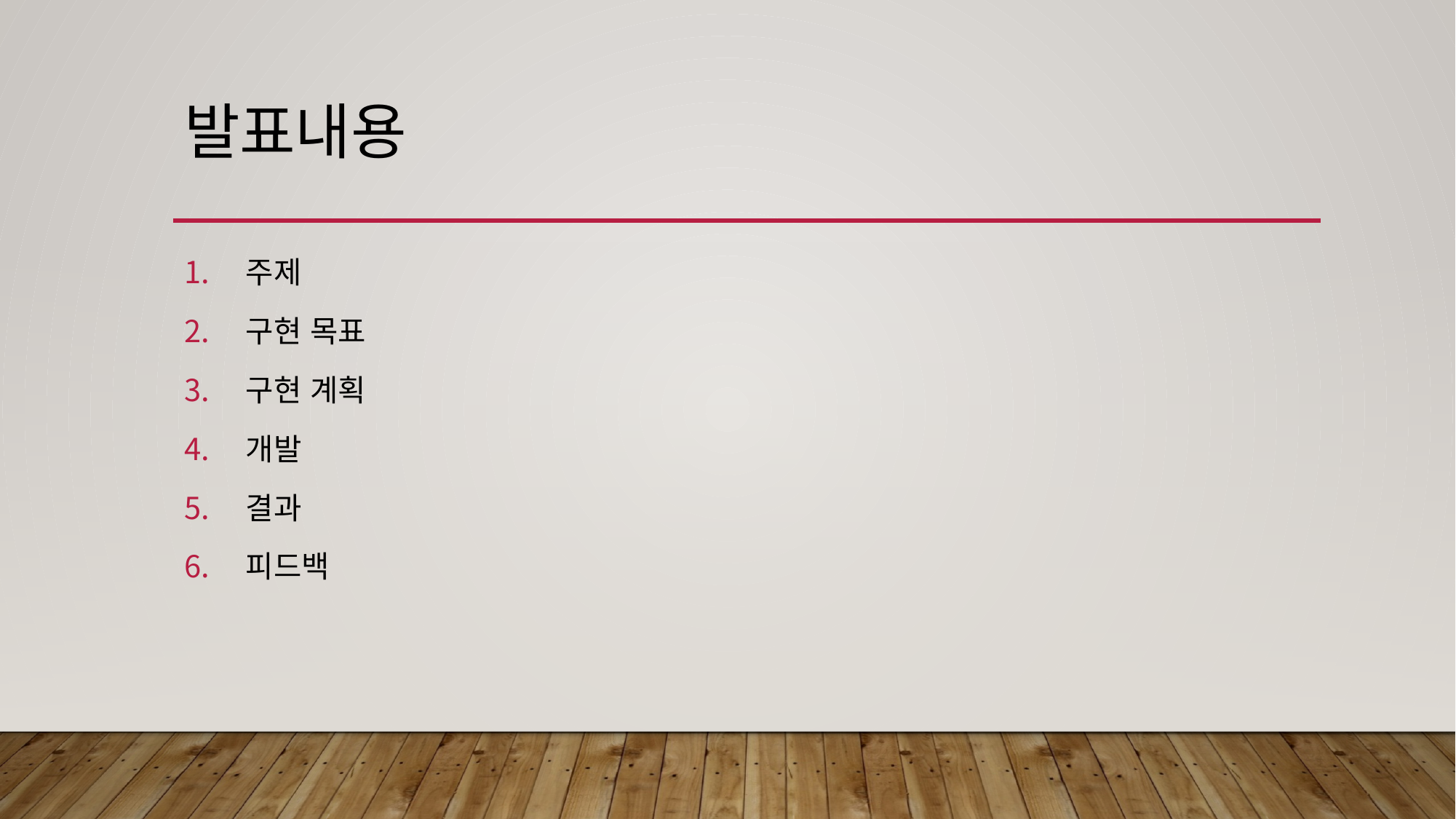

# 발표내용
주제
구현 목표
구현 계획
개발
결과
피드백